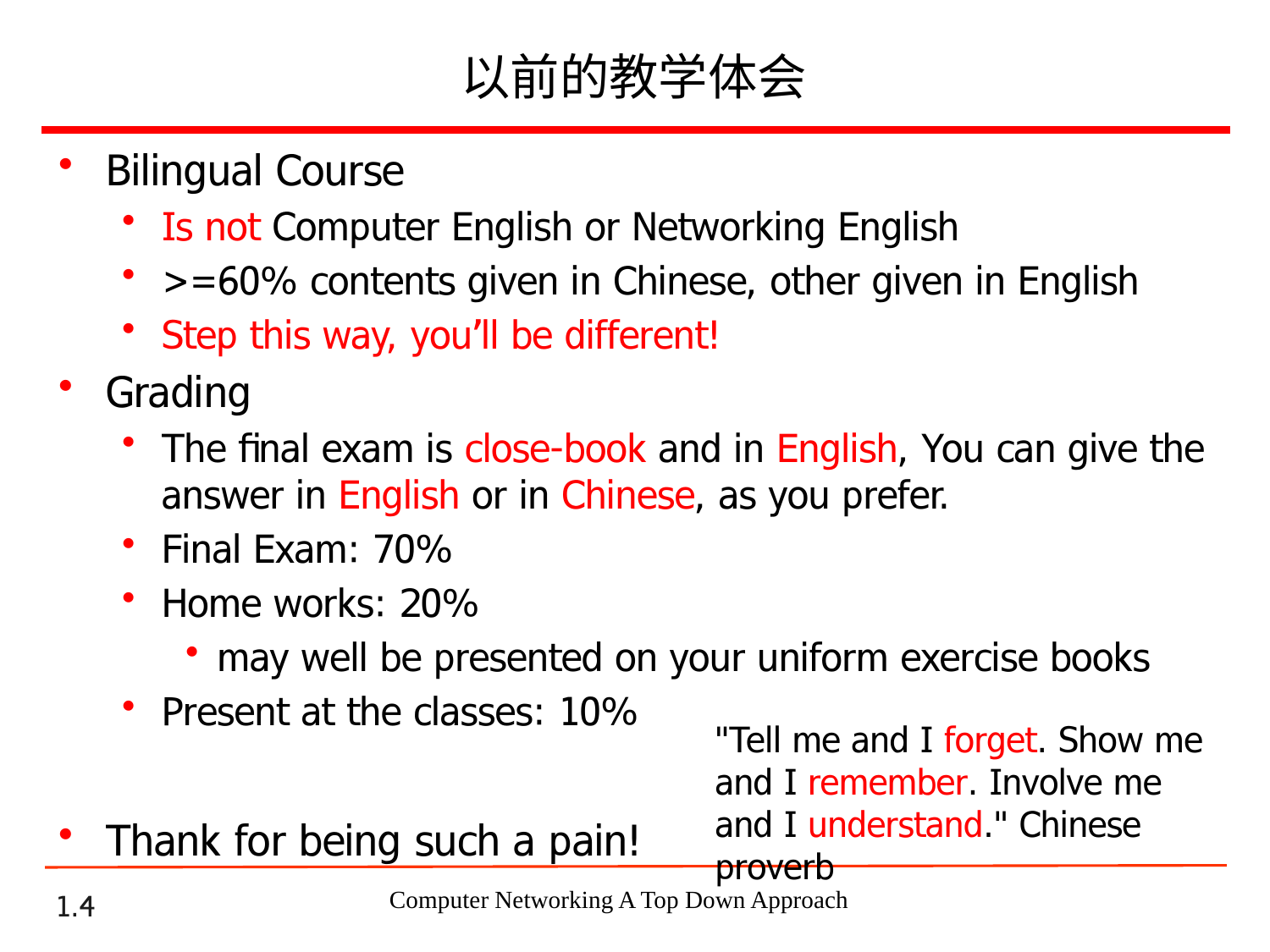

# 以前的教学体会
Bilingual Course
Is not Computer English or Networking English
>=60% contents given in Chinese, other given in English
Step this way, you’ll be different!
Grading
The final exam is close-book and in English, You can give the answer in English or in Chinese, as you prefer.
Final Exam: 70%
Home works: 20%
may well be presented on your uniform exercise books
Present at the classes: 10%

Thank for being such a pain!
"Tell me and I forget. Show me and I remember. Involve me and I understand." Chinese proverb